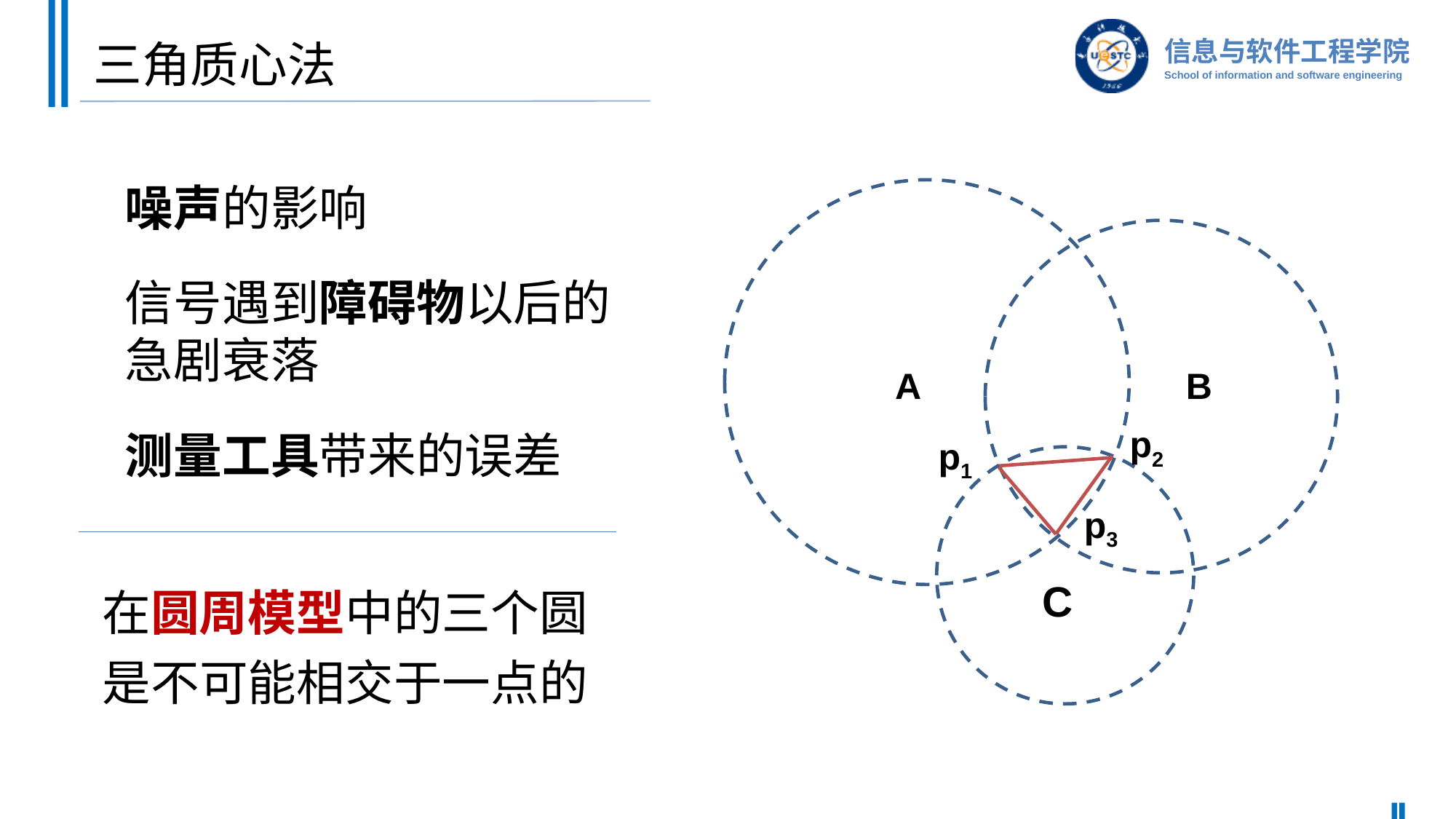

# 三角质心法
噪声的影响
信号遇到障碍物以后的急剧衰落
测量工具带来的误差

A
B
p2
p1

p3
C
在圆周模型中的三个圆是不可能相交于一点的